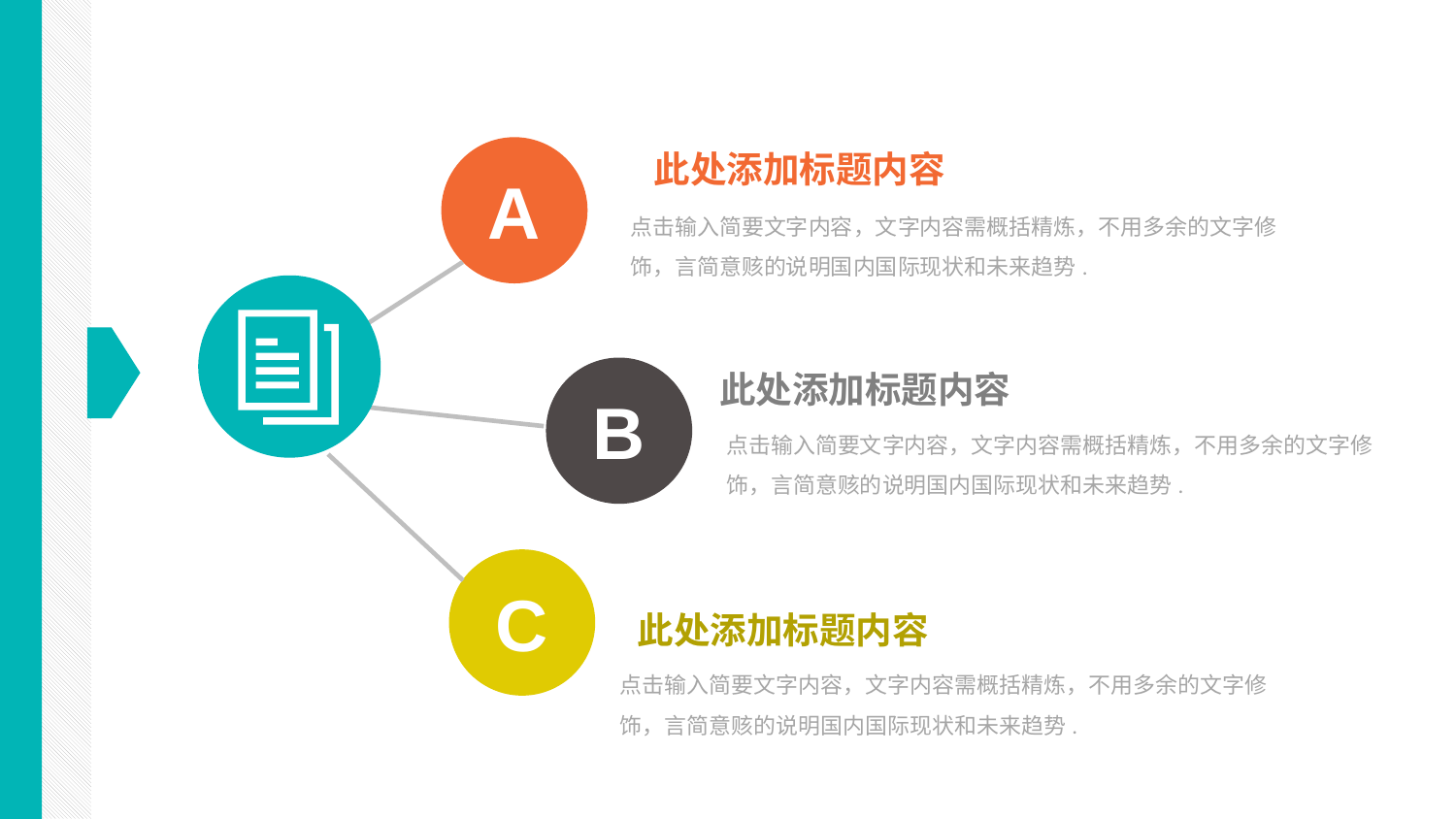

此处添加标题内容
A
点击输入简要文字内容，文字内容需概括精炼，不用多余的文字修饰，言简意赅的说明国内国际现状和未来趋势.

此处添加标题内容
B
点击输入简要文字内容，文字内容需概括精炼，不用多余的文字修饰，言简意赅的说明国内国际现状和未来趋势.
C
此处添加标题内容
点击输入简要文字内容，文字内容需概括精炼，不用多余的文字修饰，言简意赅的说明国内国际现状和未来趋势.